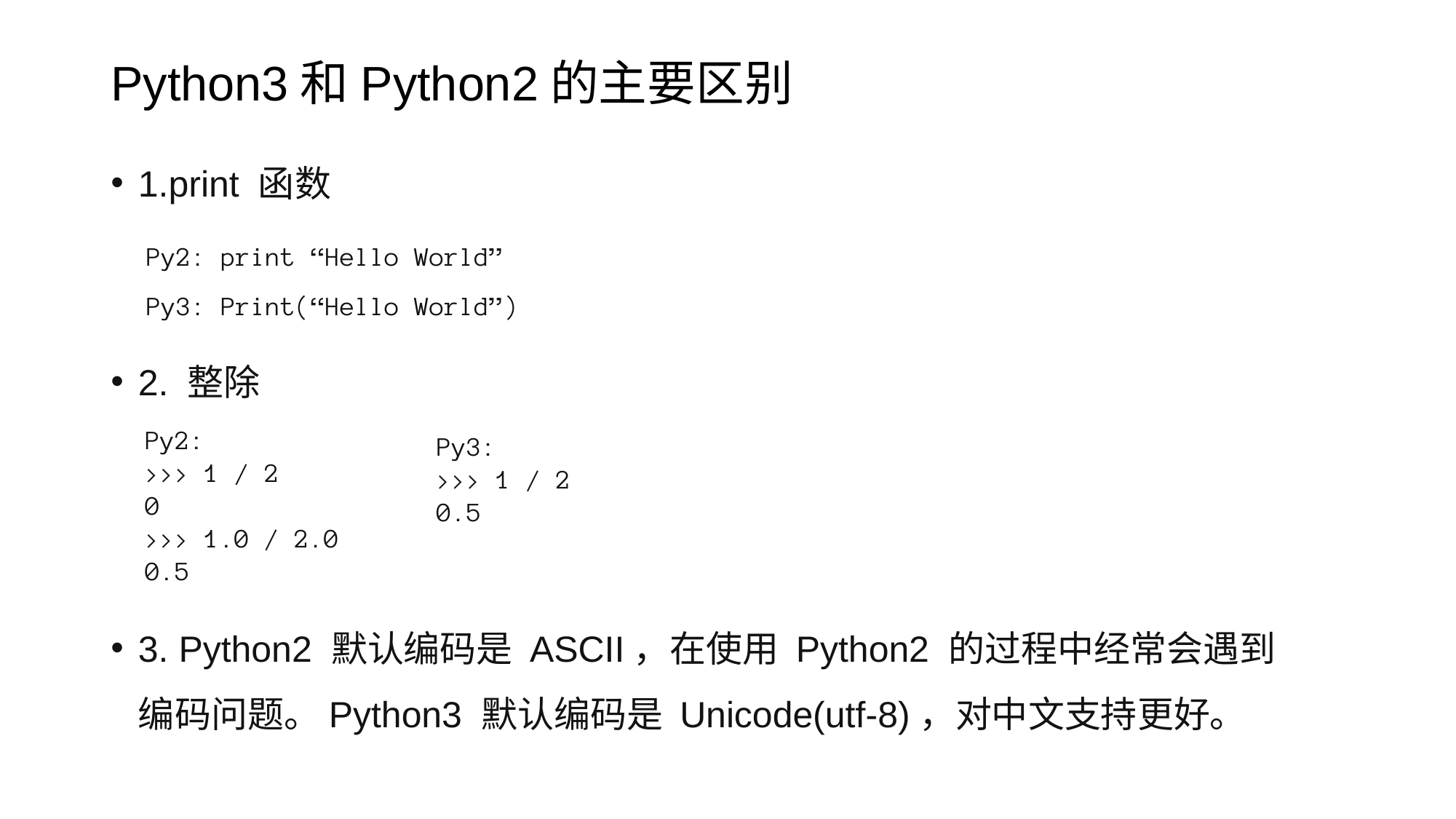

# Python3和Python2的主要区别
1.print 函数
Py2: print “Hello World”
Py3: Print(“Hello World”)
2. 整除
Py2:
>>> 1 / 2
0
>>> 1.0 / 2.0
0.5
Py3:
>>> 1 / 2
0.5

3. Python2 默认编码是 ASCII，在使用 Python2 的过程中经常会遇到编码问题。Python3 默认编码是 Unicode(utf-8)，对中文支持更好。